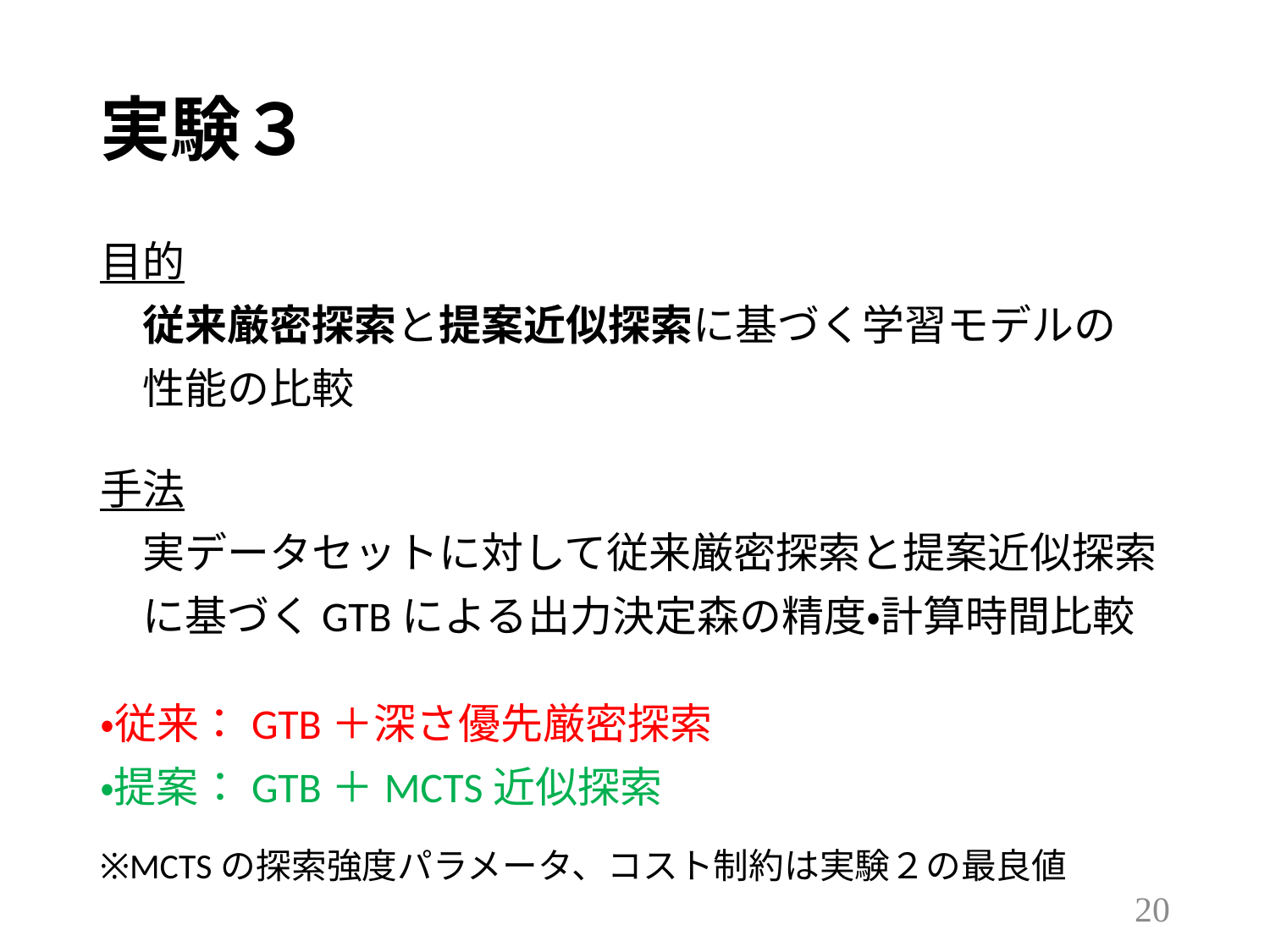

# 実験３
目的
　従来厳密探索と提案近似探索に基づく学習モデルの
　性能の比較

手法
　実データセットに対して従来厳密探索と提案近似探索
　に基づくGTBによる出力決定森の精度・計算時間比較

・従来：GTB＋深さ優先厳密探索
・提案：GTB＋MCTS近似探索

※MCTSの探索強度パラメータ、コスト制約は実験２の最良値

20